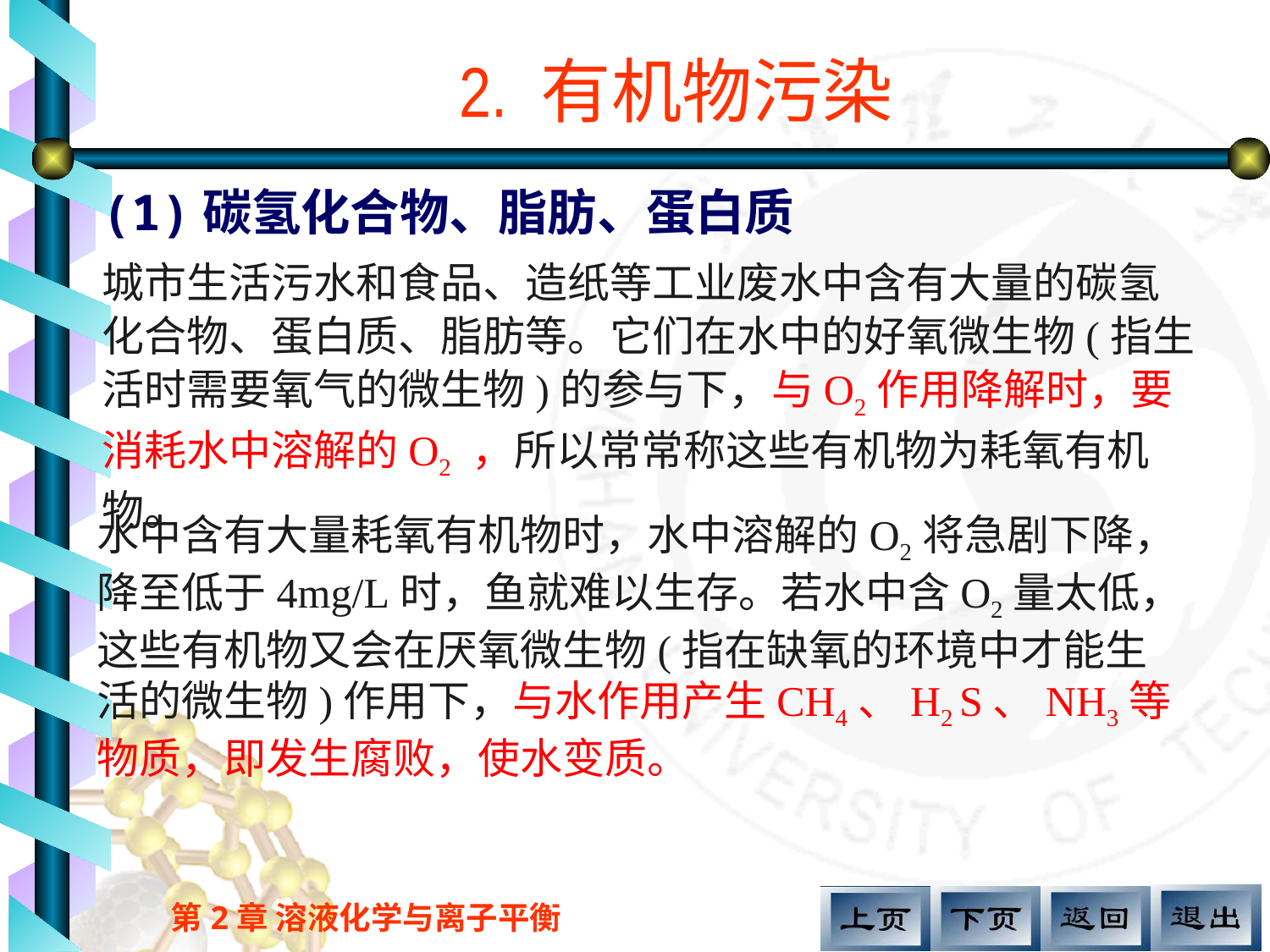

# 2. 有机物污染
(1)碳氢化合物、脂肪、蛋白质
城市生活污水和食品、造纸等工业废水中含有大量的碳氢化合物、蛋白质、脂肪等。它们在水中的好氧微生物(指生活时需要氧气的微生物)的参与下，与O2作用降解时，要消耗水中溶解的O2 ，所以常常称这些有机物为耗氧有机物。
水中含有大量耗氧有机物时，水中溶解的O2将急剧下降，降至低于4mg/L时，鱼就难以生存。若水中含O2量太低，这些有机物又会在厌氧微生物(指在缺氧的环境中才能生活的微生物)作用下，与水作用产生CH4、H2 S、NH3等物质，即发生腐败，使水变质。